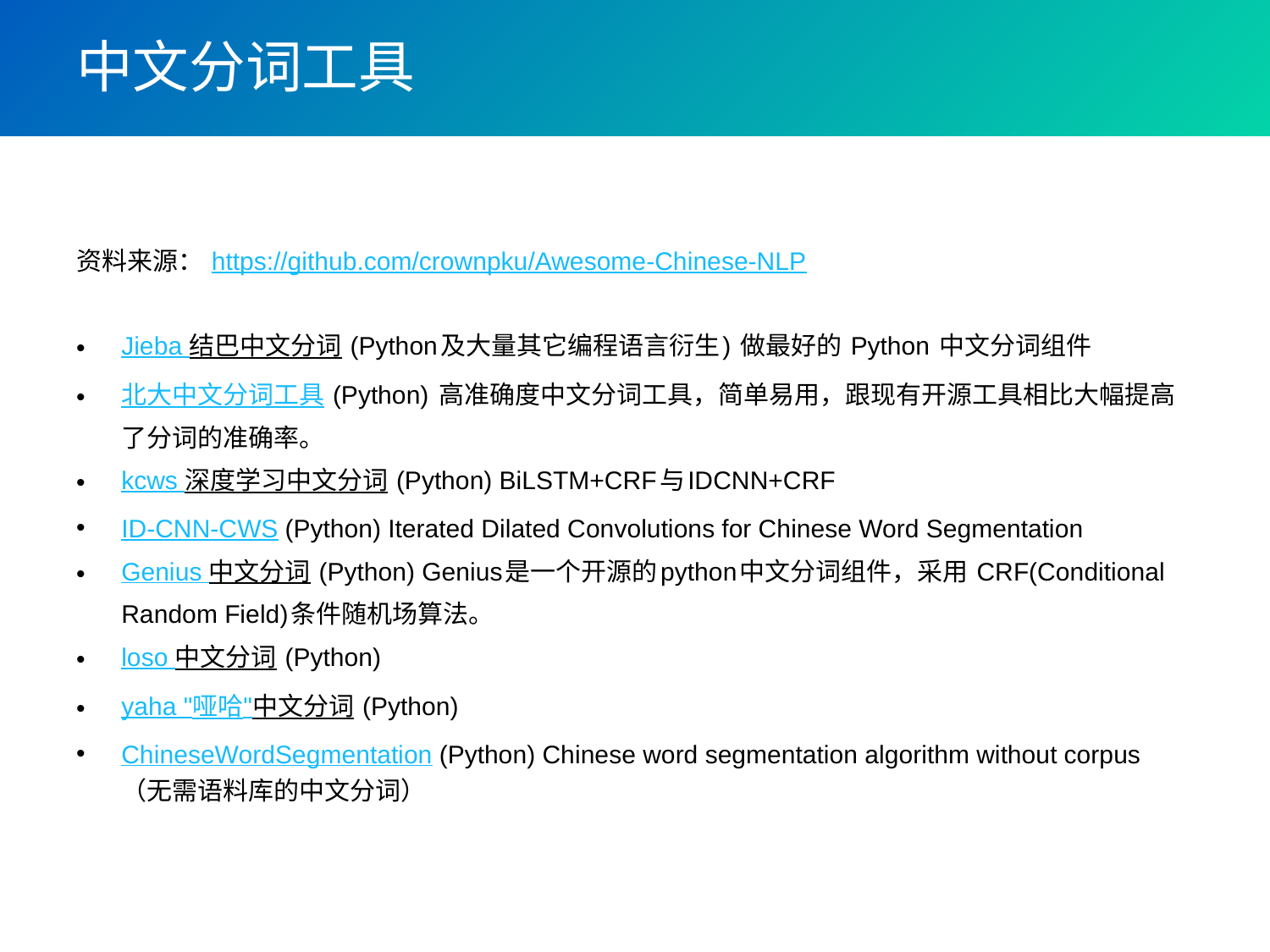

# 中文分词工具
资料来源： https://github.com/crownpku/Awesome-Chinese-NLP

Jieba 结巴中文分词 (Python及大量其它编程语言衍生) 做最好的 Python 中文分词组件
北大中文分词工具 (Python) 高准确度中文分词工具，简单易用，跟现有开源工具相比大幅提高了分词的准确率。
kcws 深度学习中文分词 (Python) BiLSTM+CRF与IDCNN+CRF
ID-CNN-CWS (Python) Iterated Dilated Convolutions for Chinese Word Segmentation
Genius 中文分词 (Python) Genius是一个开源的python中文分词组件，采用 CRF(Conditional Random Field)条件随机场算法。
loso 中文分词 (Python)
yaha "哑哈"中文分词 (Python)
ChineseWordSegmentation (Python) Chinese word segmentation algorithm without corpus（无需语料库的中文分词）